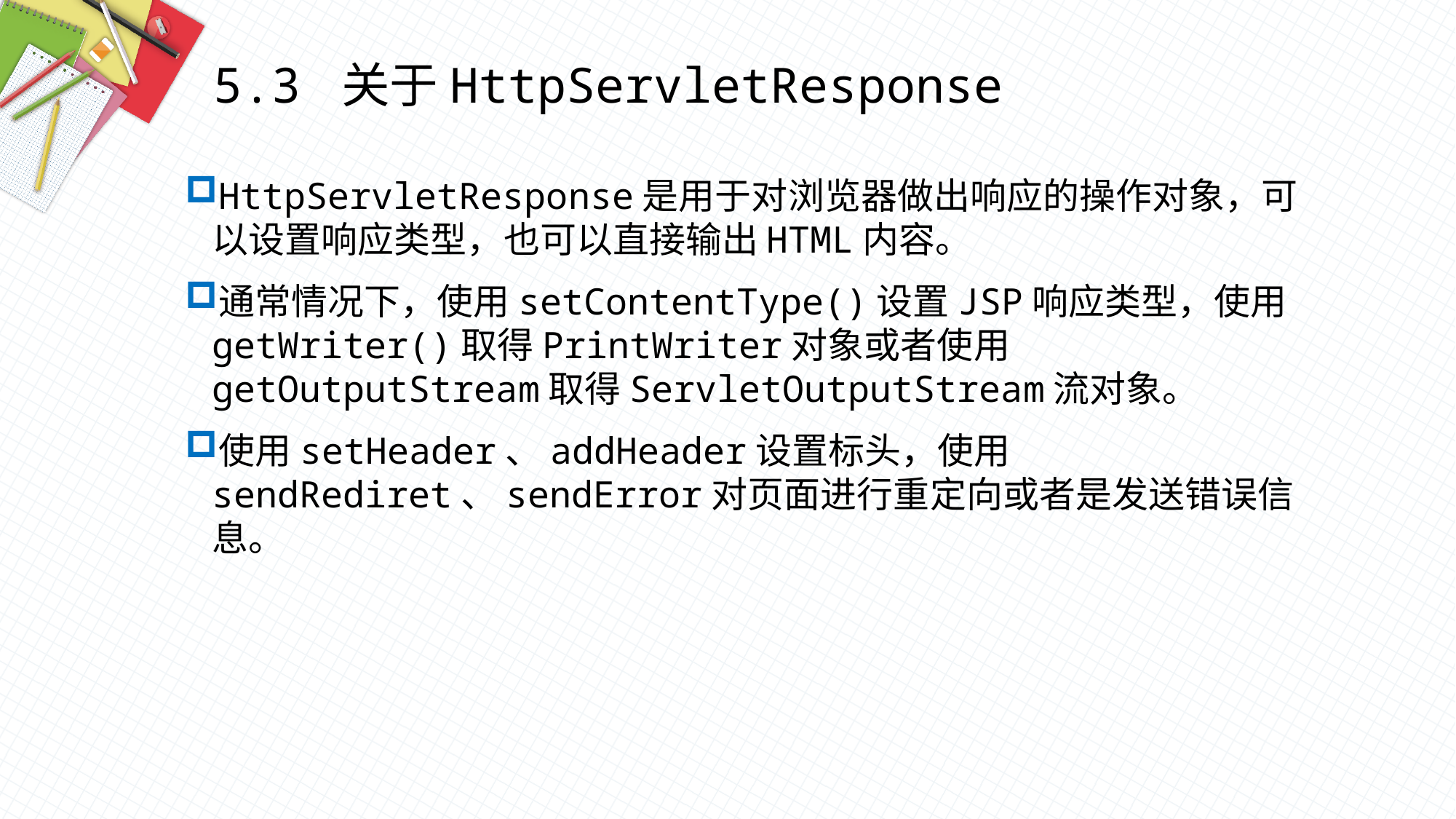

5.3 关于HttpServletResponse
HttpServletResponse是用于对浏览器做出响应的操作对象，可以设置响应类型，也可以直接输出HTML内容。
通常情况下，使用setContentType()设置JSP响应类型，使用getWriter()取得PrintWriter对象或者使用getOutputStream取得ServletOutputStream流对象。
使用setHeader、addHeader设置标头，使用sendRediret、sendError对页面进行重定向或者是发送错误信息。